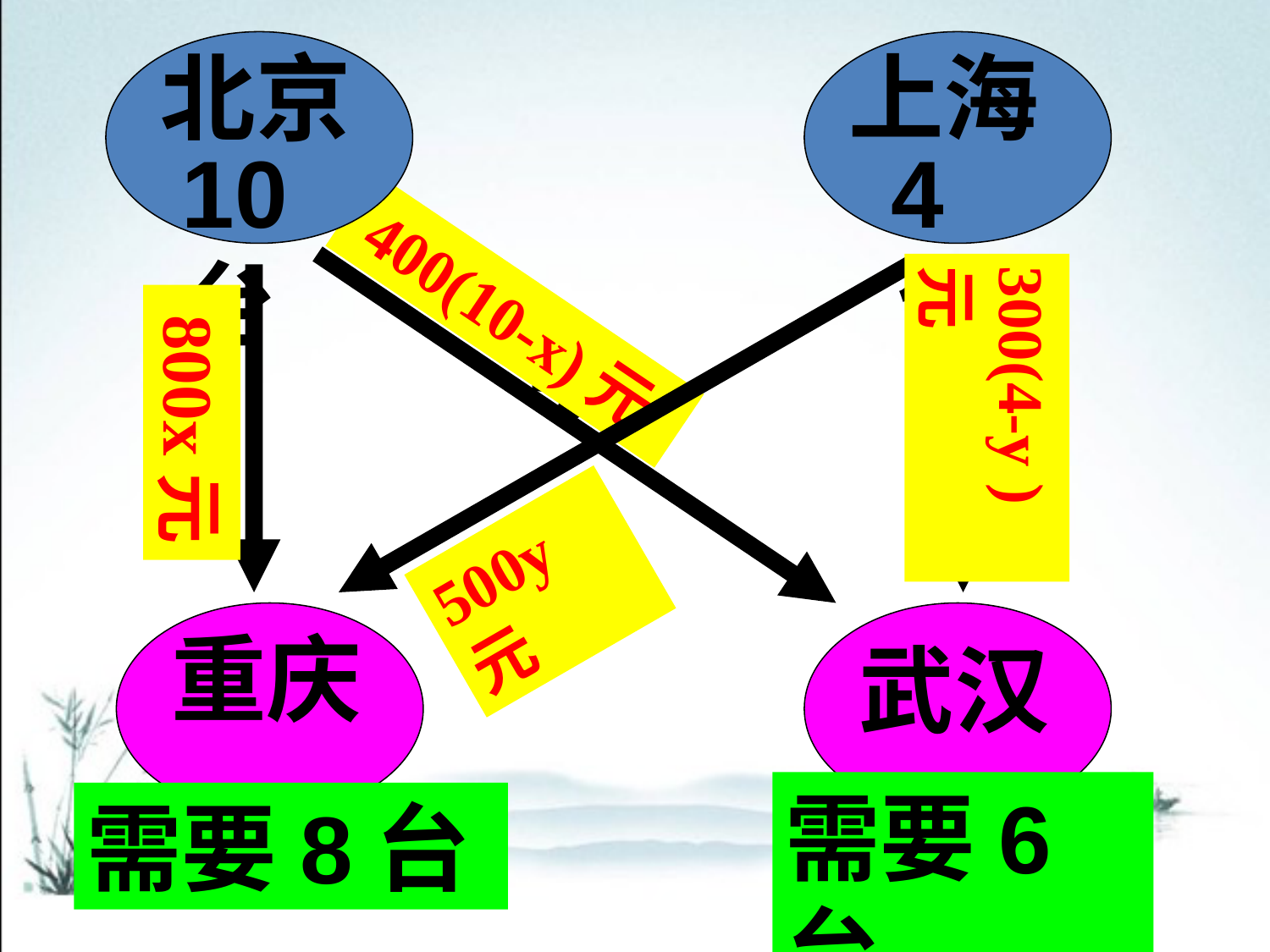

北京

上海
10台
4台

 400(10-x)元
400元
300(4-y )元
 800x元
300元
800元
500元
500y元

重庆
武汉
需要6台
需要8台